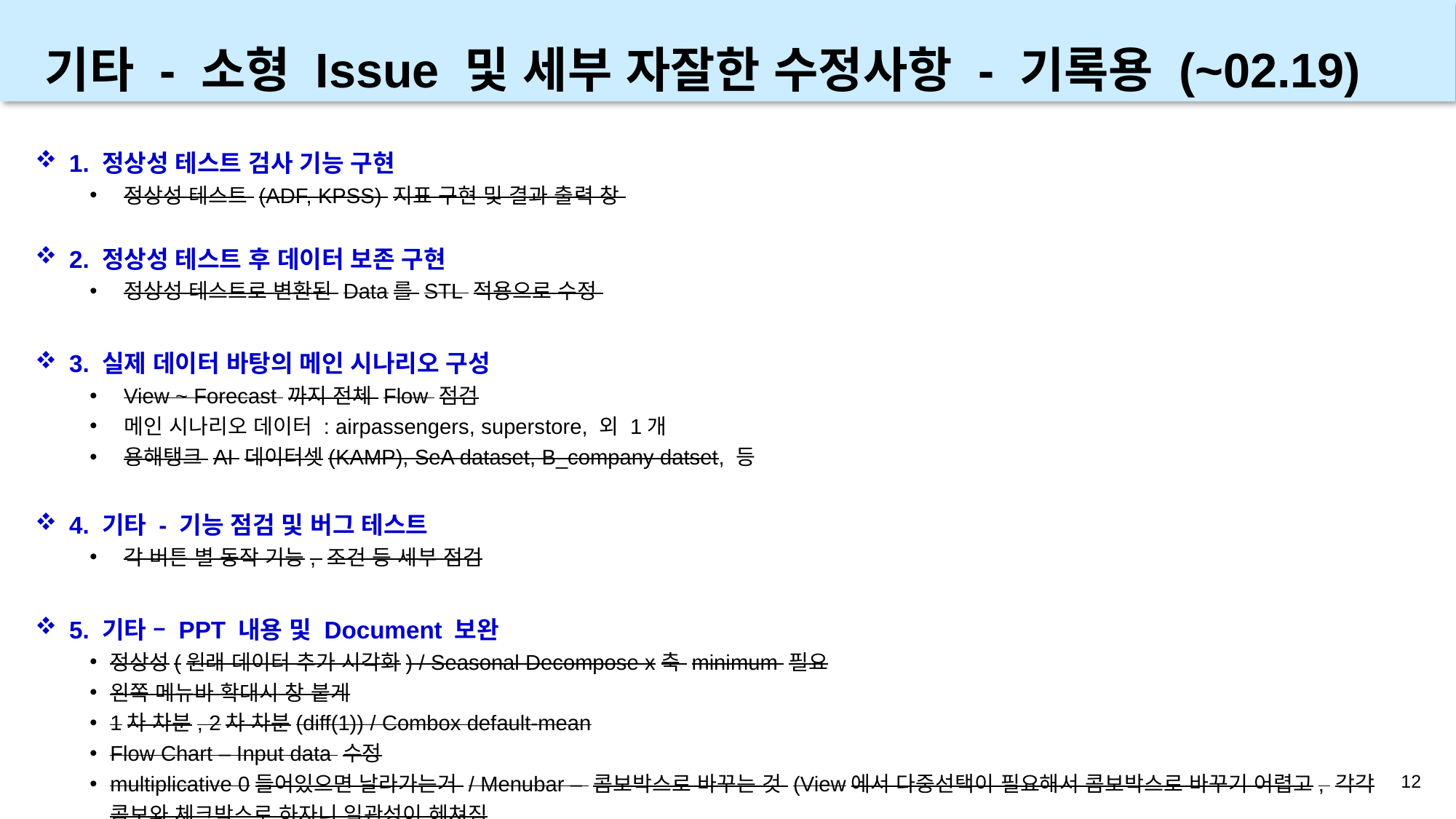

기타 - 소형 Issue 및 세부 자잘한 수정사항 - 기록용 (~02.19)
1. 정상성 테스트 검사 기능 구현
정상성 테스트 (ADF, KPSS) 지표 구현 및 결과 출력 창

2. 정상성 테스트 후 데이터 보존 구현
정상성 테스트로 변환된 Data를 STL 적용으로 수정

3. 실제 데이터 바탕의 메인 시나리오 구성
View ~ Forecast 까지 전체 Flow 점검
메인 시나리오 데이터 : airpassengers, superstore, 외 1개
용해탱크 AI 데이터셋(KAMP), SeA dataset, B_company datset, 등

4. 기타 - 기능 점검 및 버그 테스트
각 버튼 별 동작 기능, 조건 등 세부 점검

5. 기타 – PPT 내용 및 Document 보완
정상성(원래 데이터 추가 시각화) / Seasonal Decompose x축 minimum 필요
왼쪽 메뉴바 확대시 창 붙게
1차 차분, 2차 차분(diff(1)) / Combox default-mean
Flow Chart – Input data 수정
multiplicative 0들어있으면 날라가는거 / Menubar – 콤보박스로 바꾸는 것 (View에서 다중선택이 필요해서 콤보박스로 바꾸기 어렵고, 각각 콤보와 체크박스로 하자니 일관성이 헤쳐짐
12